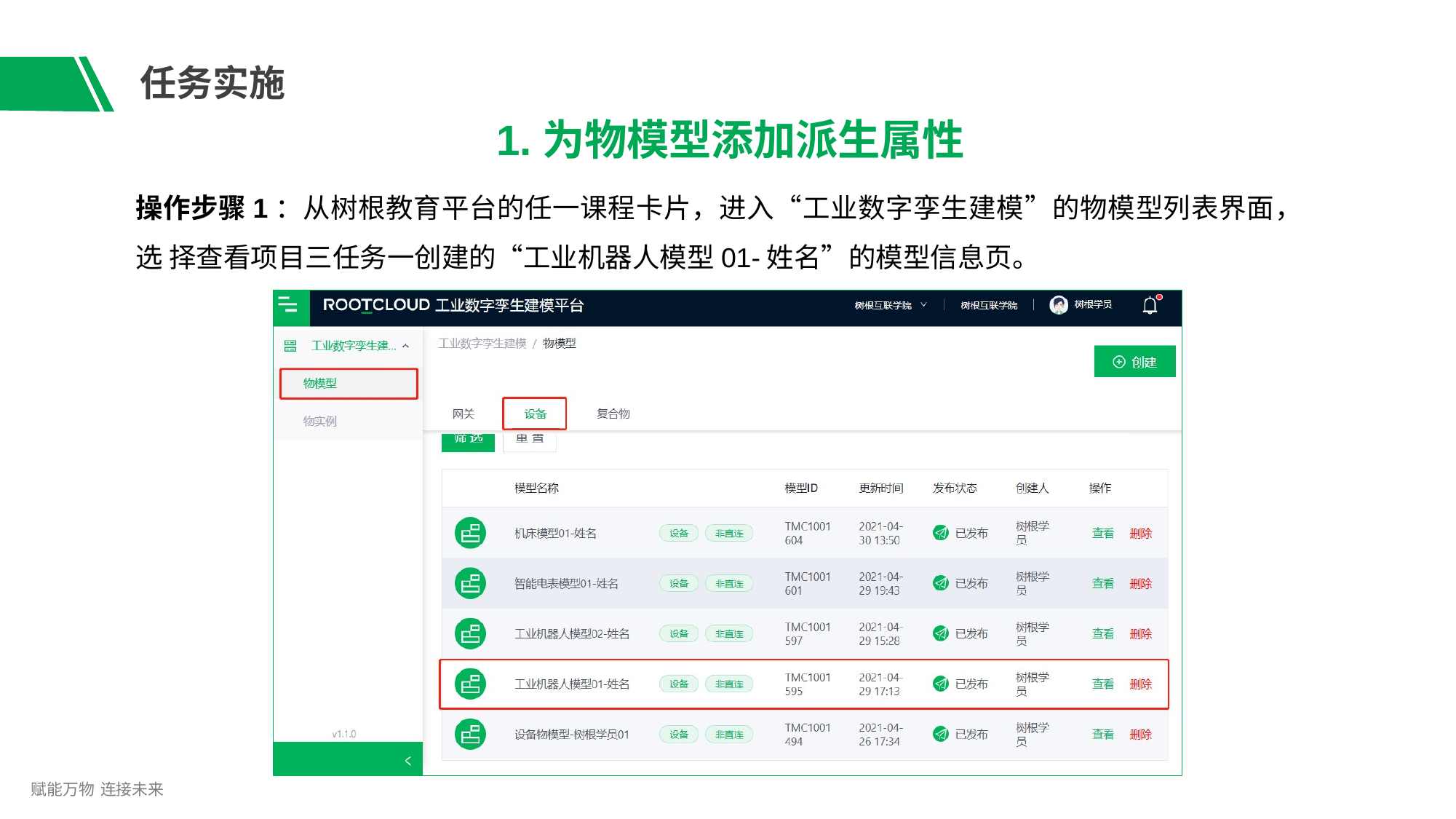

# 任务实施
1.为物模型添加派生属性
操作步骤1：从树根教育平台的任一课程卡片，进入“工业数字孪生建模”的物模型列表界面，选 择查看项目三任务一创建的“工业机器人模型01-姓名”的模型信息页。

赋能万物 连接未来